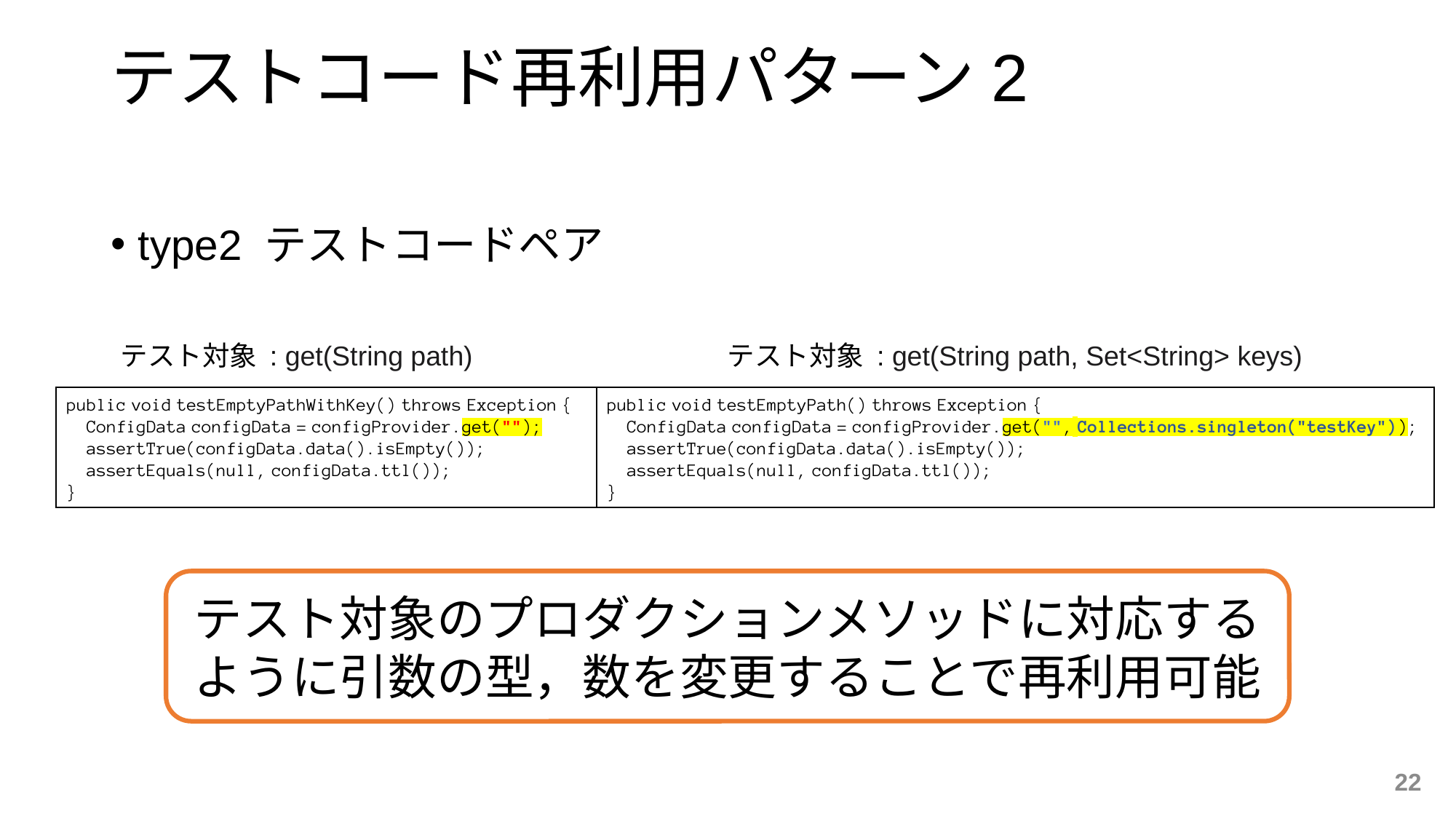

# テストコード再利用パターン2
type2 テストコードペア
テスト対象 : get(String path)
テスト対象 : get(String path, Set<String> keys)
public void testEmptyPath() throws Exception {
  ConfigData configData = configProvider.get("", Collections.singleton("testKey"));
  assertTrue(configData.data().isEmpty());
  assertEquals(null, configData.ttl());
}
public void testEmptyPathWithKey() throws Exception {
  ConfigData configData = configProvider.get("");
  assertTrue(configData.data().isEmpty());
  assertEquals(null, configData.ttl());
}
テスト対象のプロダクションメソッドに対応するように引数の型，数を変更することで再利用可能
22